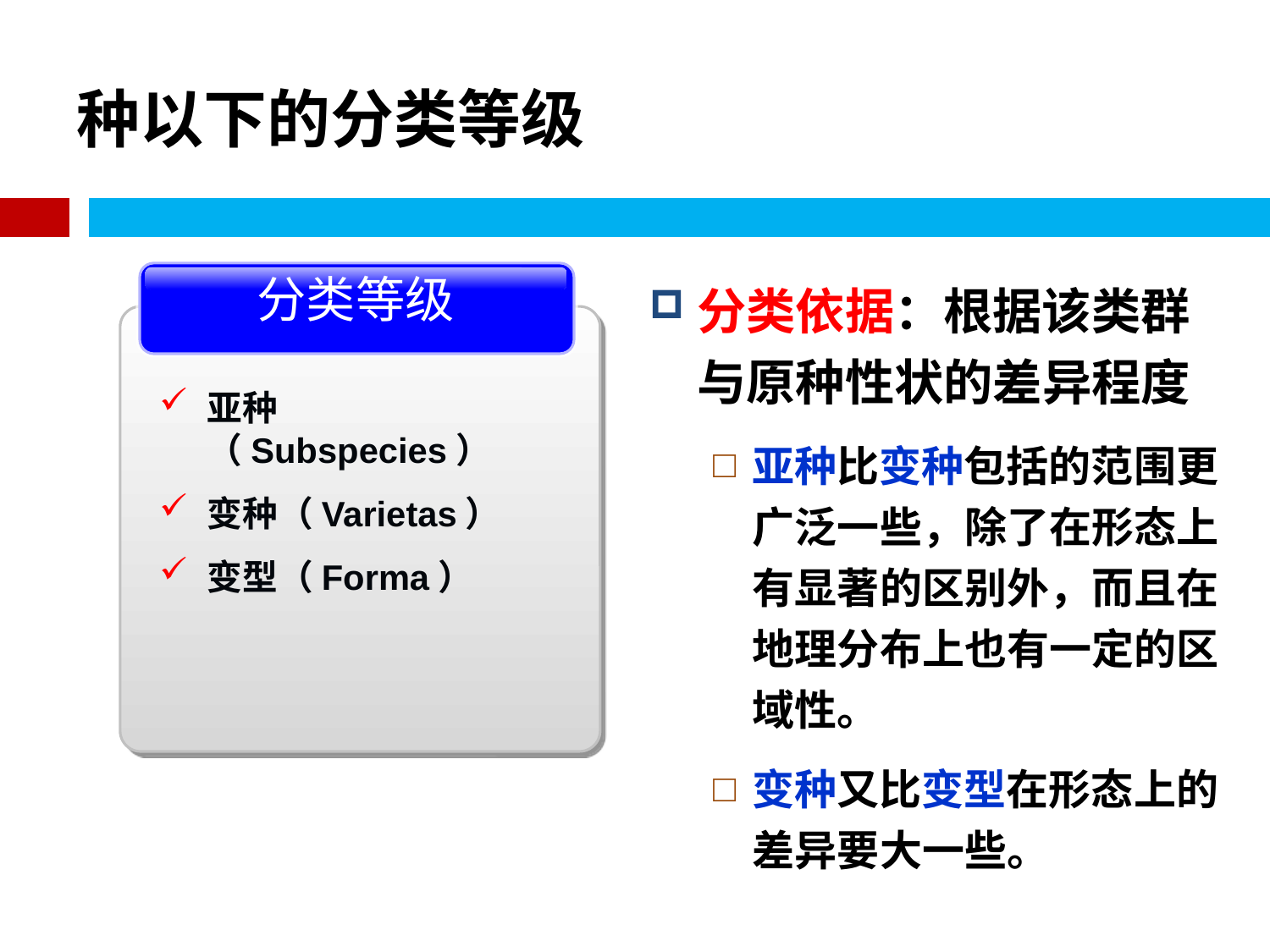

# 种以下的分类等级

分类等级

亚种（Subspecies）
变种（Varietas）
变型（Forma）
分类依据：根据该类群与原种性状的差异程度
亚种比变种包括的范围更广泛一些，除了在形态上有显著的区别外，而且在地理分布上也有一定的区域性。
变种又比变型在形态上的差异要大一些。